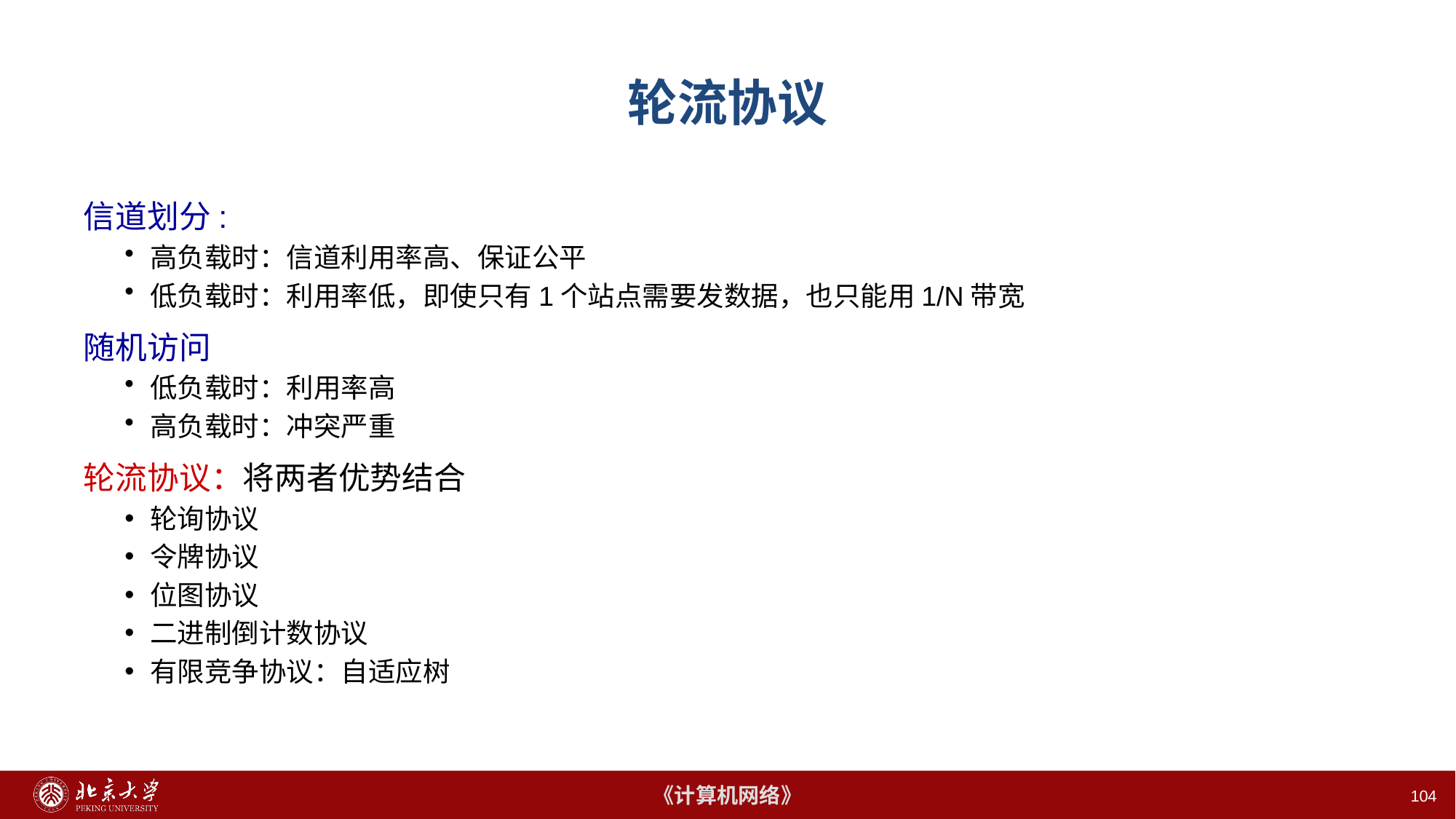

# 轮流协议
信道划分:
高负载时：信道利用率高、保证公平
低负载时：利用率低，即使只有1个站点需要发数据，也只能用1/N带宽
随机访问
低负载时：利用率高
高负载时：冲突严重
轮流协议：将两者优势结合
轮询协议
令牌协议
位图协议
二进制倒计数协议
有限竞争协议：自适应树
104